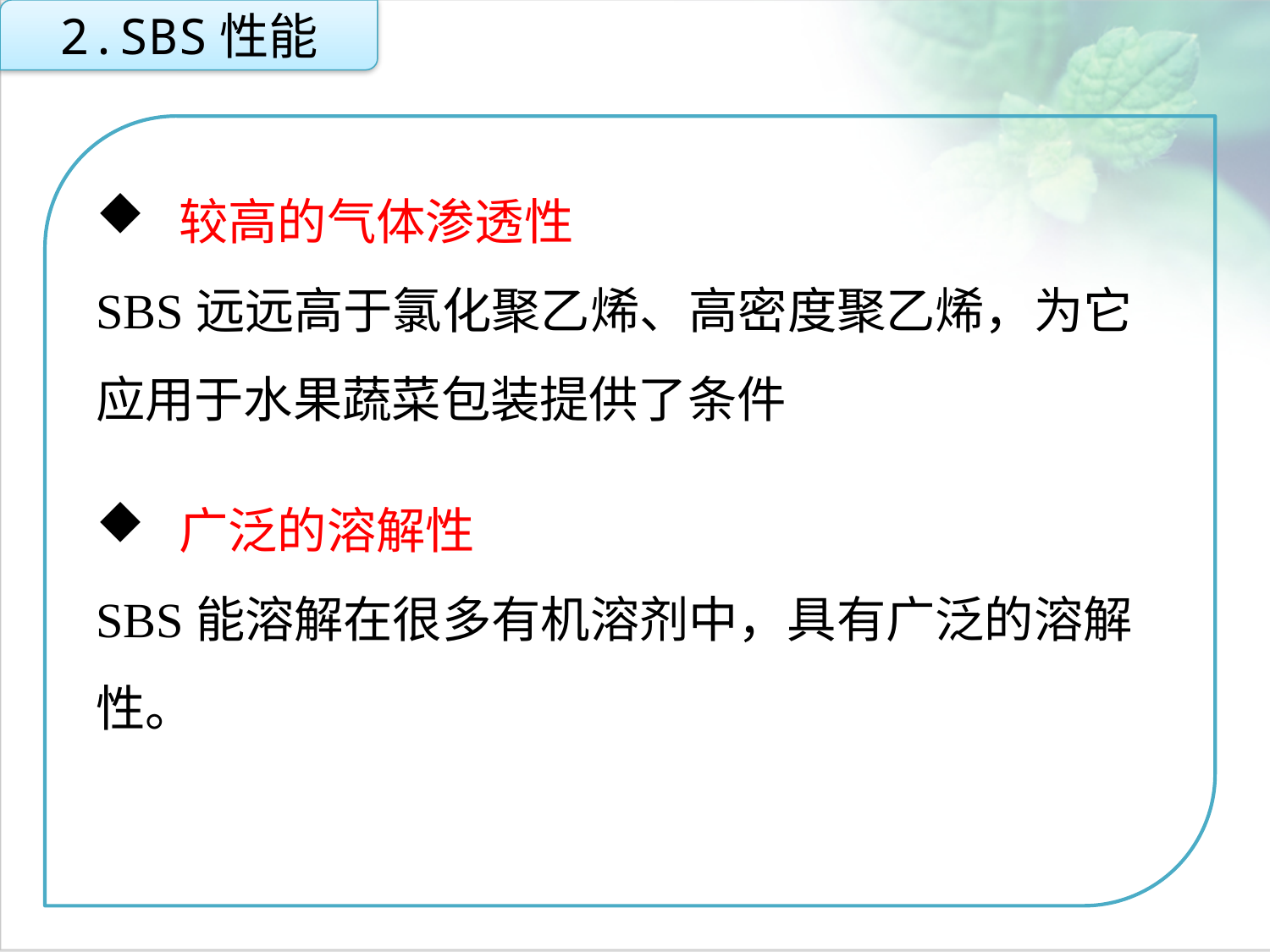

2.SBS性能
  较高的气体渗透性
SBS远远高于氯化聚乙烯、高密度聚乙烯，为它应用于水果蔬菜包装提供了条件
  广泛的溶解性
SBS能溶解在很多有机溶剂中，具有广泛的溶解性。
点击添加文本
点击添加文本
点击添加文本
点击添加文本